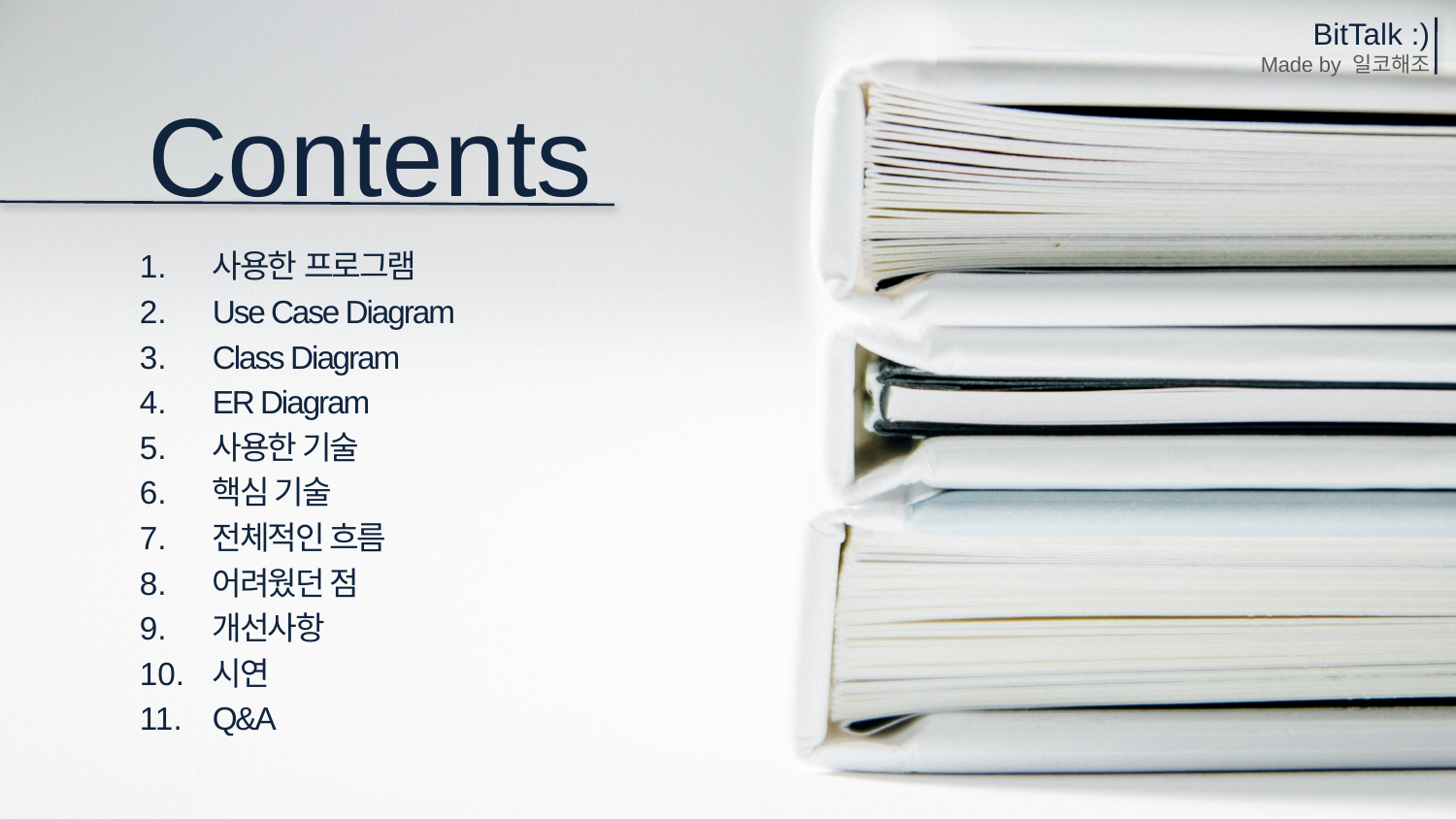

BitTalk :)
Made by 일코해조
# Contents
사용한 프로그램
Use Case Diagram
Class Diagram
ER Diagram
사용한 기술
핵심 기술
전체적인 흐름
어려웠던 점
개선사항
시연
Q&A